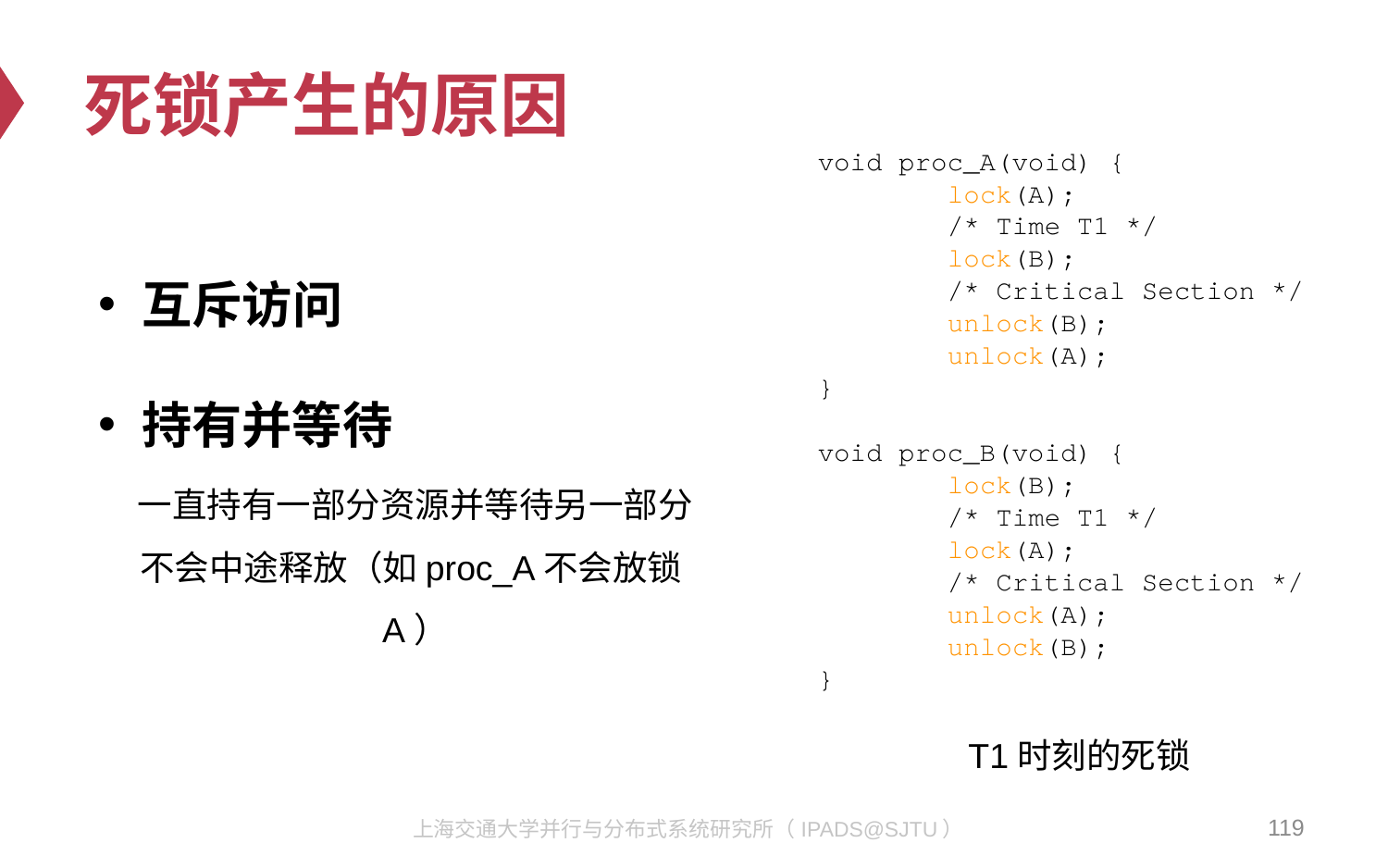

# 死锁产生的原因
void proc_A(void) {
        lock(A);
        /* Time T1 */
        lock(B);
        /* Critical Section */
        unlock(B);
        unlock(A);
}

void proc_B(void) {
        lock(B);
        /* Time T1 */
        lock(A);
        /* Critical Section */
        unlock(A);
        unlock(B);
}
互斥访问
持有并等待
一直持有一部分资源并等待另一部分
不会中途释放（如proc_A不会放锁A）
T1时刻的死锁
119
上海交通大学并行与分布式系统研究所（IPADS@SJTU）